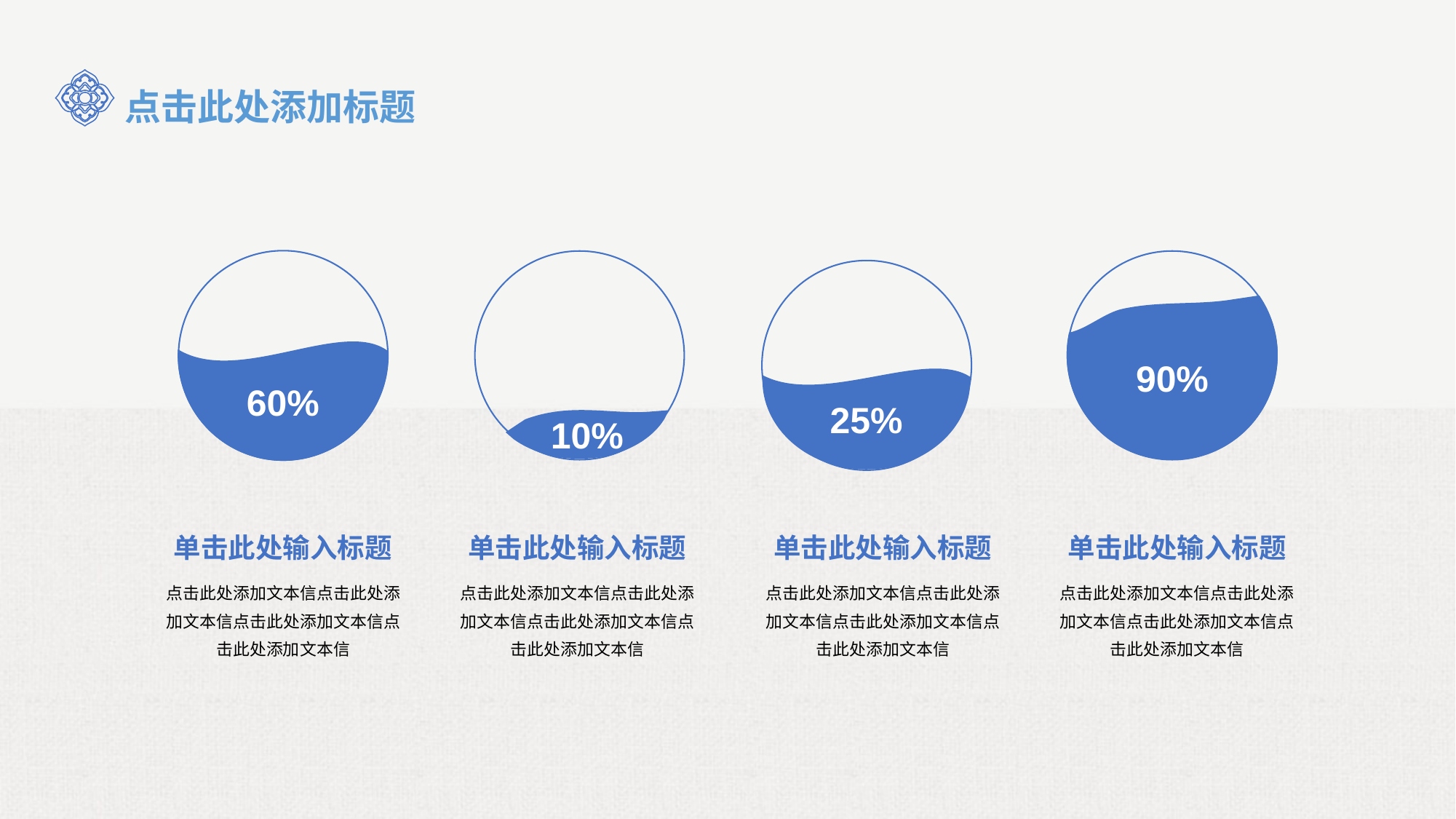

点击此处添加标题

60%

10%

90%

25%
单击此处输入标题
点击此处添加文本信点击此处添加文本信点击此处添加文本信点击此处添加文本信
单击此处输入标题
点击此处添加文本信点击此处添加文本信点击此处添加文本信点击此处添加文本信
单击此处输入标题
点击此处添加文本信点击此处添加文本信点击此处添加文本信点击此处添加文本信
单击此处输入标题
点击此处添加文本信点击此处添加文本信点击此处添加文本信点击此处添加文本信